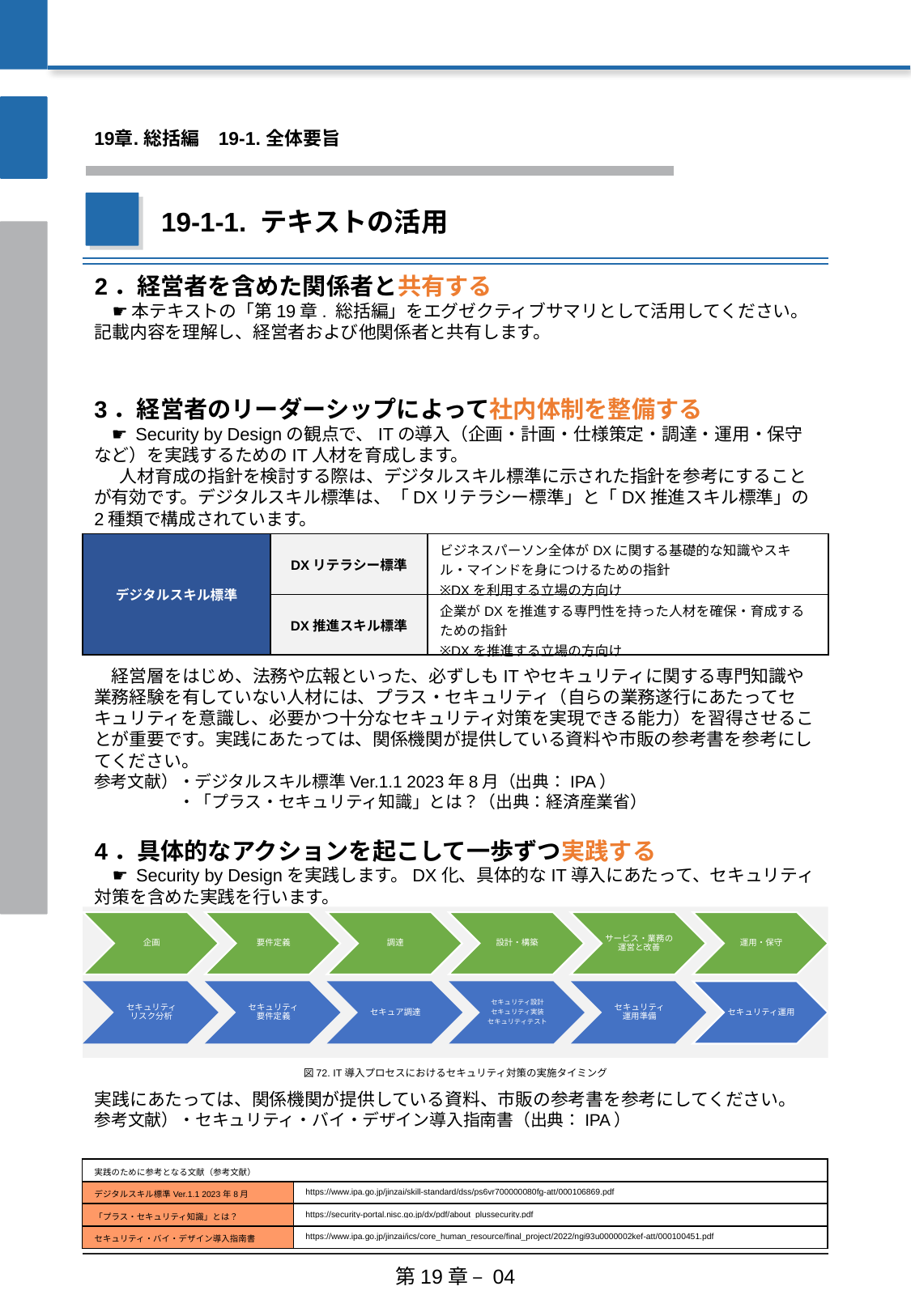

19章. 総括編
　19-1. 全体要旨
19-1-1. テキストの活用
2．経営者を含めた関係者と共有する
　☛ 本テキストの「第19章. 総括編」をエグゼクティブサマリとして活用してください。記載内容を理解し、経営者および他関係者と共有します。
3．経営者のリーダーシップによって社内体制を整備する
　☛ Security by Designの観点で、ITの導入（企画・計画・仕様策定・調達・運用・保守など）を実践するためのIT人材を育成します。
 　人材育成の指針を検討する際は、デジタルスキル標準に示された指針を参考にすることが有効です。デジタルスキル標準は、「DXリテラシー標準」と「DX推進スキル標準」の2種類で構成されています。

| デジタルスキル標準 | DXリテラシー標準 | ビジネスパーソン全体がDXに関する基礎的な知識やスキル・マインドを身につけるための指針 ※DXを利用する立場の方向け |
| --- | --- | --- |
|  | DX推進スキル標準 | 企業がDXを推進する専門性を持った人材を確保・育成するための指針 ※DXを推進する立場の方向け |
　経営層をはじめ、法務や広報といった、必ずしもITやセキュリティに関する専門知識や業務経験を有していない人材には、プラス・セキュリティ（自らの業務遂行にあたってセキュリティを意識し、必要かつ十分なセキュリティ対策を実現できる能力）を習得させることが重要です。実践にあたっては、関係機関が提供している資料や市販の参考書を参考にしてください。
参考文献）・デジタルスキル標準Ver.1.1 2023年8月（出典：IPA）
　　　　　・「プラス・セキュリティ知識」とは？（出典：経済産業省）

4．具体的なアクションを起こして一歩ずつ実践する
　☛ Security by Designを実践します。DX化、具体的なIT導入にあたって、セキュリティ対策を含めた実践を行います。
企画
要件定義
調達
設計・構築
サービス・業務の運営と改善
運用・保守

セキュリティ
リスク分析
セキュリティ
要件定義
セキュア調達
セキュリティ設計
セキュリティ実装
セキュリティテスト
セキュリティ
運用準備
セキュリティ運用
図72. IT導入プロセスにおけるセキュリティ対策の実施タイミング
実践にあたっては、関係機関が提供している資料、市販の参考書を参考にしてください。
参考文献）・セキュリティ・バイ・デザイン導入指南書（出典：IPA）
| 実践のために参考となる文献（参考文献） |  |
| --- | --- |
| デジタルスキル標準Ver.1.1 2023年8月 | https://www.ipa.go.jp/jinzai/skill-standard/dss/ps6vr700000080fg-att/000106869.pdf |
| 「プラス・セキュリティ知識」とは？ | https://security-portal.nisc.go.jp/dx/pdf/about\_plussecurity.pdf |
| セキュリティ・バイ・デザイン導入指南書 | https://www.ipa.go.jp/jinzai/ics/core\_human\_resource/final\_project/2022/ngi93u0000002kef-att/000100451.pdf |
第19章 – 04